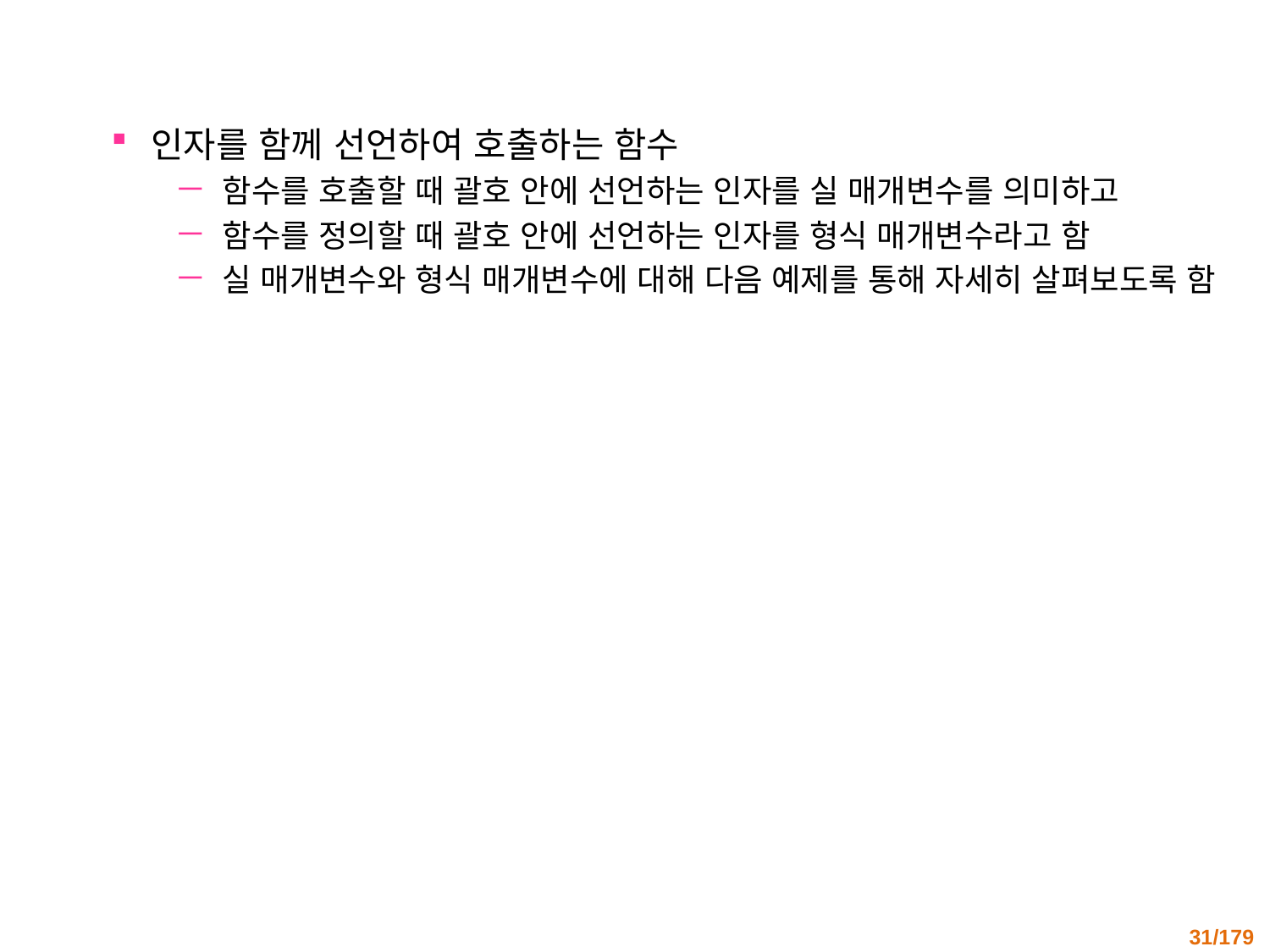

인자를 함께 선언하여 호출하는 함수
함수를 호출할 때 괄호 안에 선언하는 인자를 실 매개변수를 의미하고
함수를 정의할 때 괄호 안에 선언하는 인자를 형식 매개변수라고 함
실 매개변수와 형식 매개변수에 대해 다음 예제를 통해 자세히 살펴보도록 함